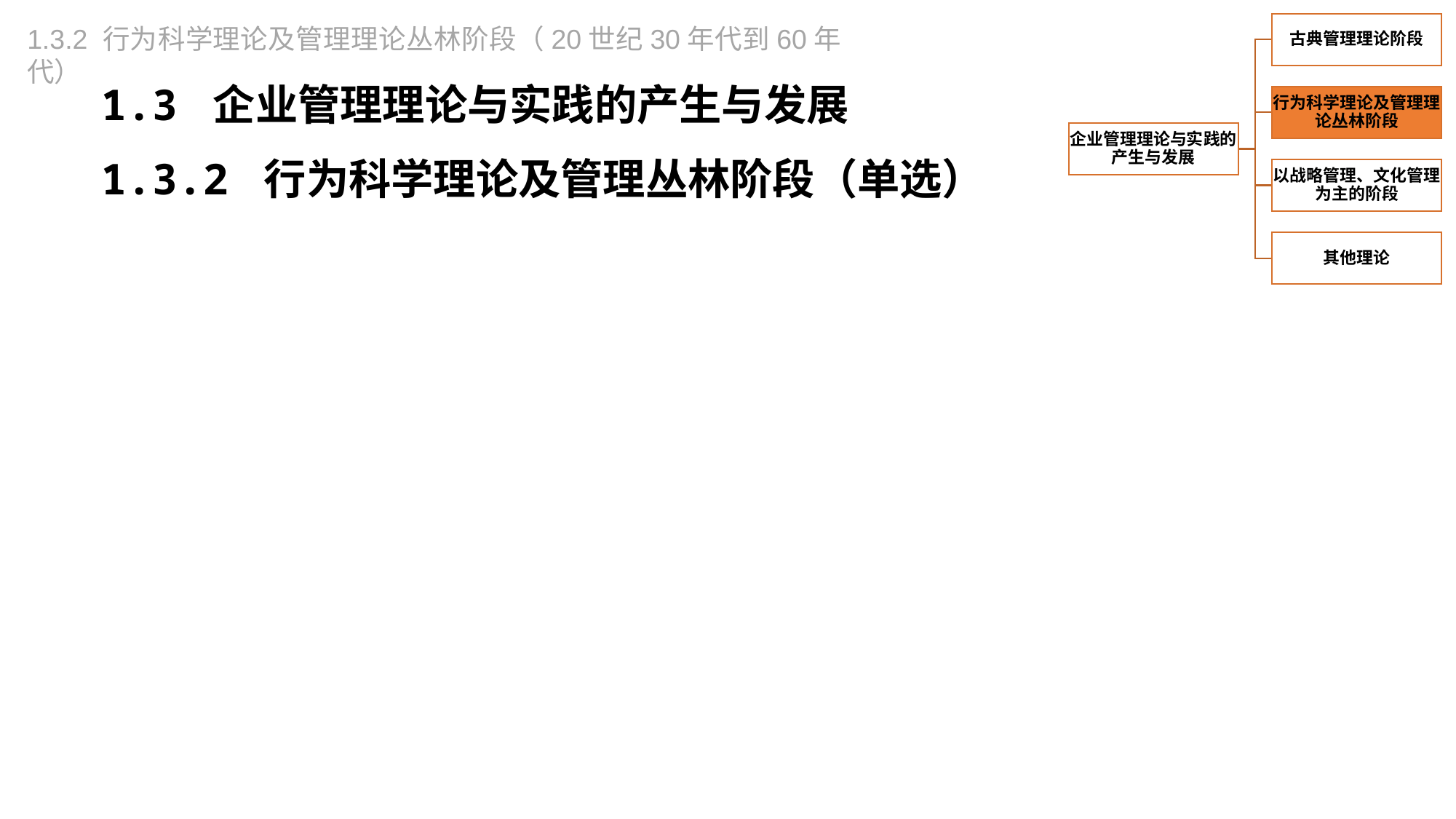

企业管理理论与实践的产生与发展
古典管理理论阶段
行为科学理论及管理理论丛林阶段
以战略管理、文化管理为主的阶段
其他理论
1.3.2 行为科学理论及管理理论丛林阶段（20世纪30年代到60年代）
1.3 企业管理理论与实践的产生与发展
1.3.2 行为科学理论及管理丛林阶段（单选）